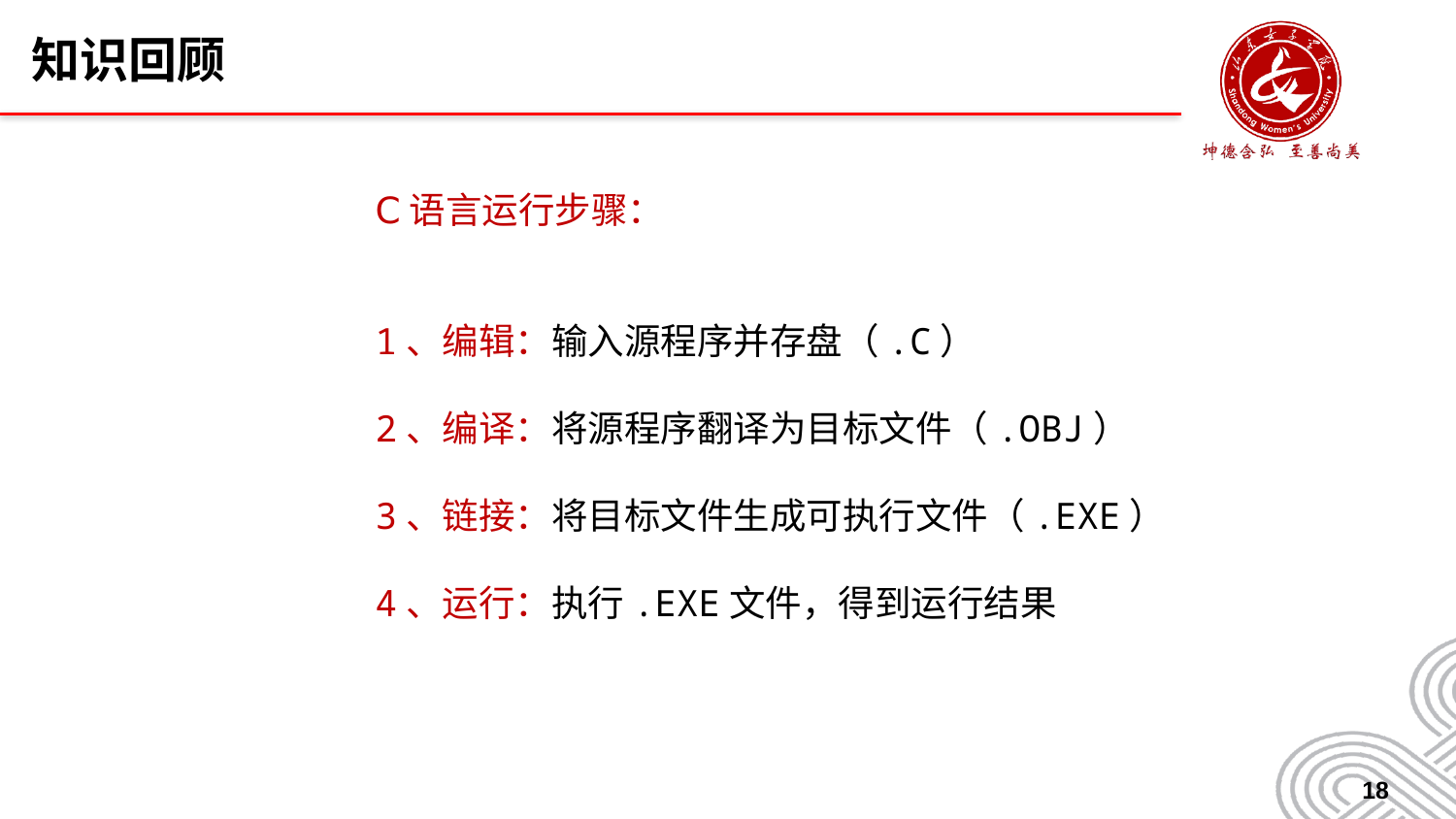

# 知识回顾
C语言运行步骤：

1、编辑：输入源程序并存盘（.C）
2、编译：将源程序翻译为目标文件（.OBJ）
3、链接：将目标文件生成可执行文件（.EXE）
4、运行：执行.EXE文件，得到运行结果
18